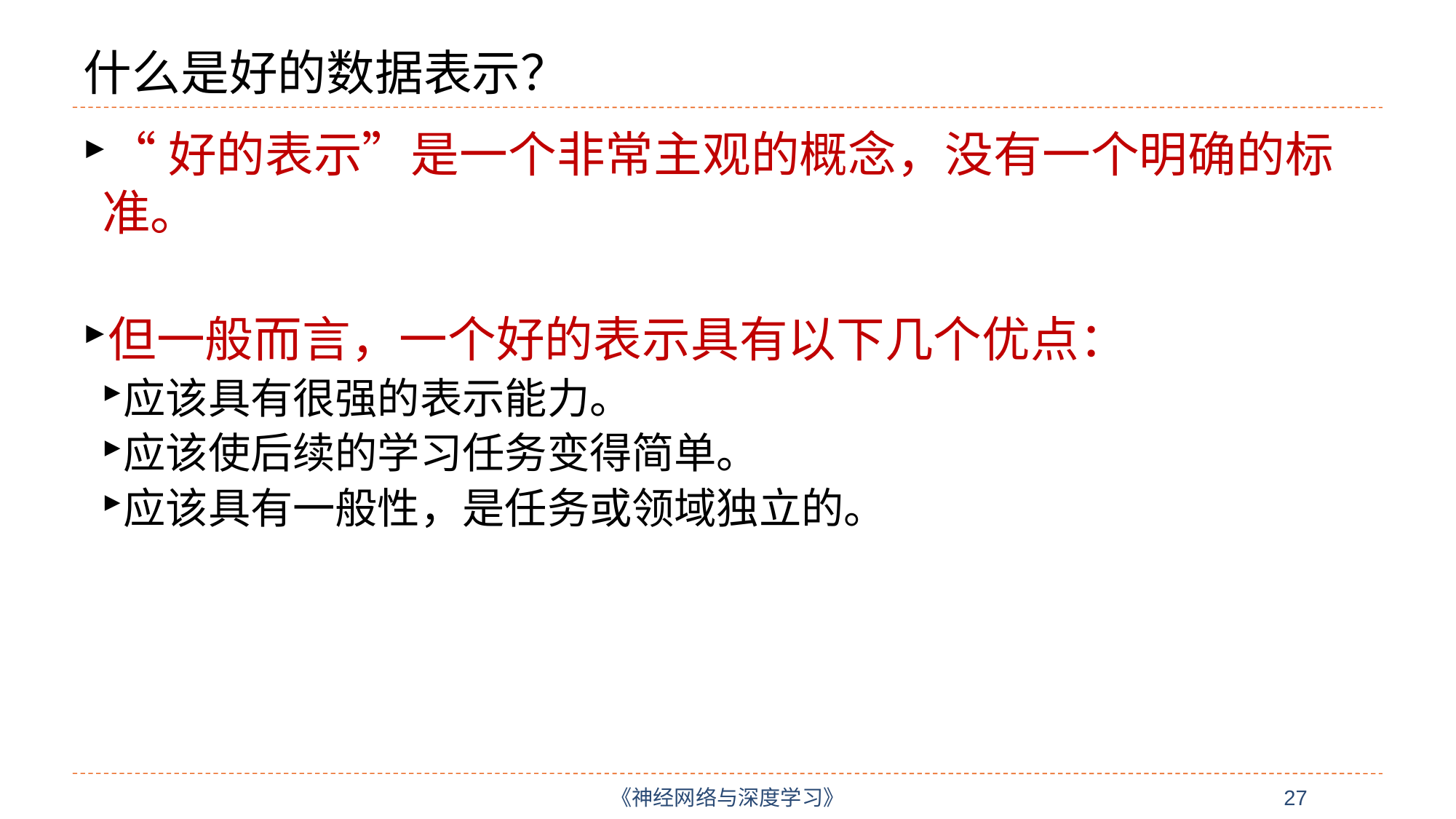

# 什么是好的数据表示？
“好的表示”是一个非常主观的概念，没有一个明确的标准。

但一般而言，一个好的表示具有以下几个优点：
应该具有很强的表示能力。
应该使后续的学习任务变得简单。
应该具有一般性，是任务或领域独立的。